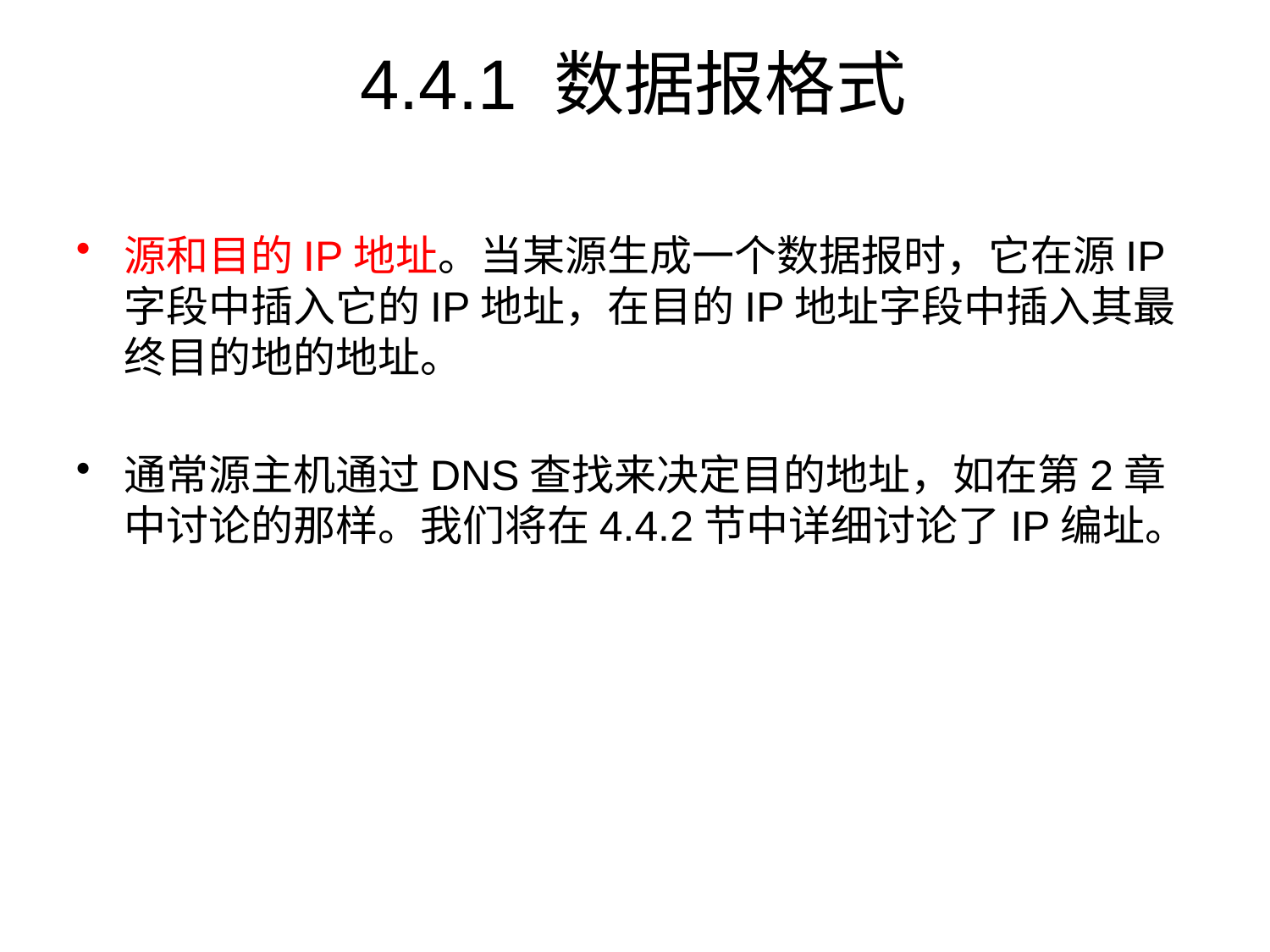

# 4.4.1 数据报格式
源和目的IP地址。当某源生成一个数据报时，它在源IP字段中插入它的IP地址，在目的IP地址字段中插入其最终目的地的地址。

通常源主机通过DNS查找来决定目的地址，如在第2章中讨论的那样。我们将在4.4.2节中详细讨论了IP编址。